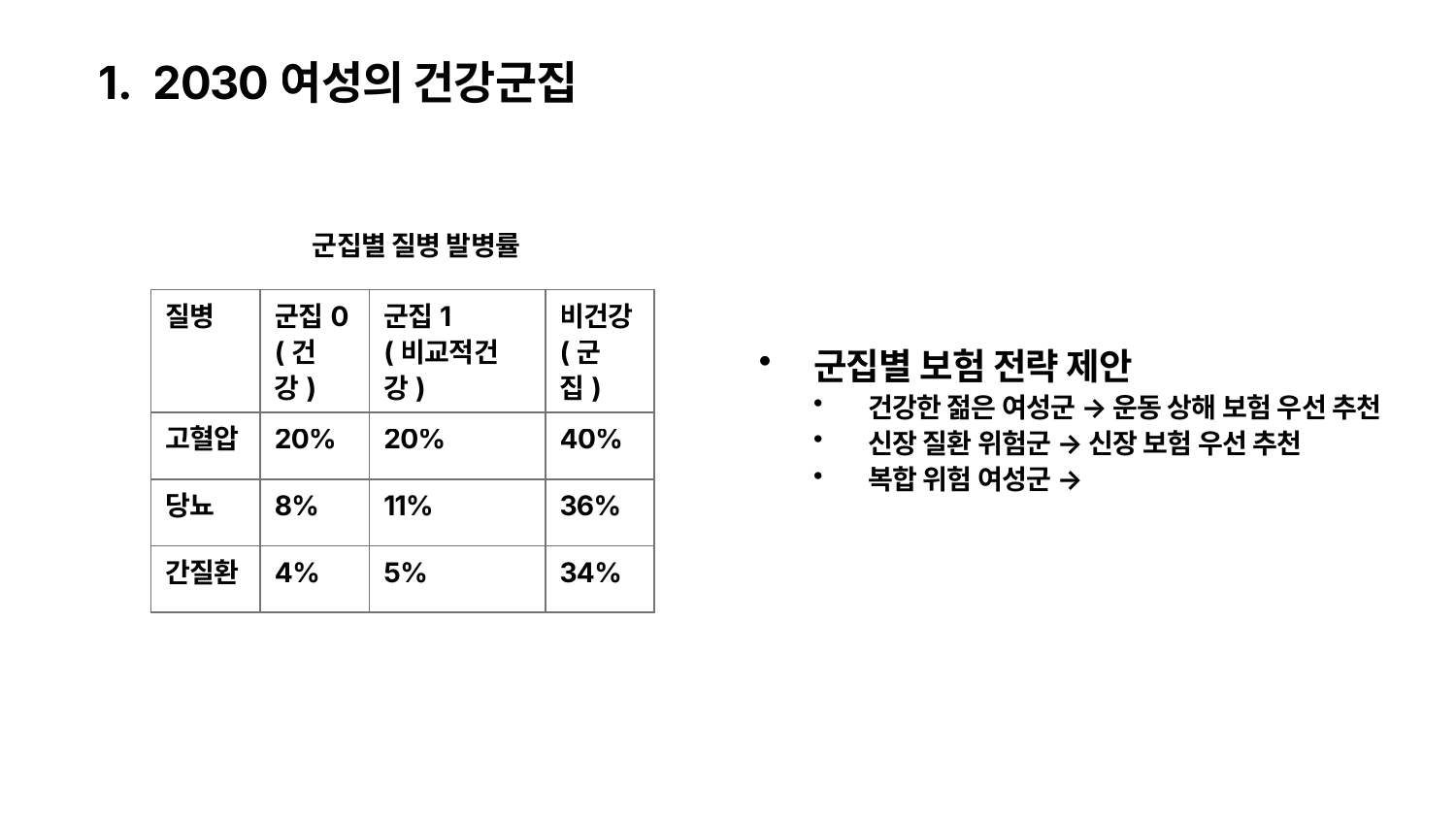

2030여성의 건강군집
군집별 질병 발병률
| 질병 | 군집0 (건강) | 군집1 (비교적건강) | 비건강 (군집) |
| --- | --- | --- | --- |
| 고혈압 | 20% | 20% | 40% |
| 당뇨 | 8% | 11% | 36% |
| 간질환 | 4% | 5% | 34% |
군집별 보험 전략 제안
건강한 젊은 여성군 → 운동 상해 보험 우선 추천
신장 질환 위험군 → 신장 보험 우선 추천
복합 위험 여성군 →